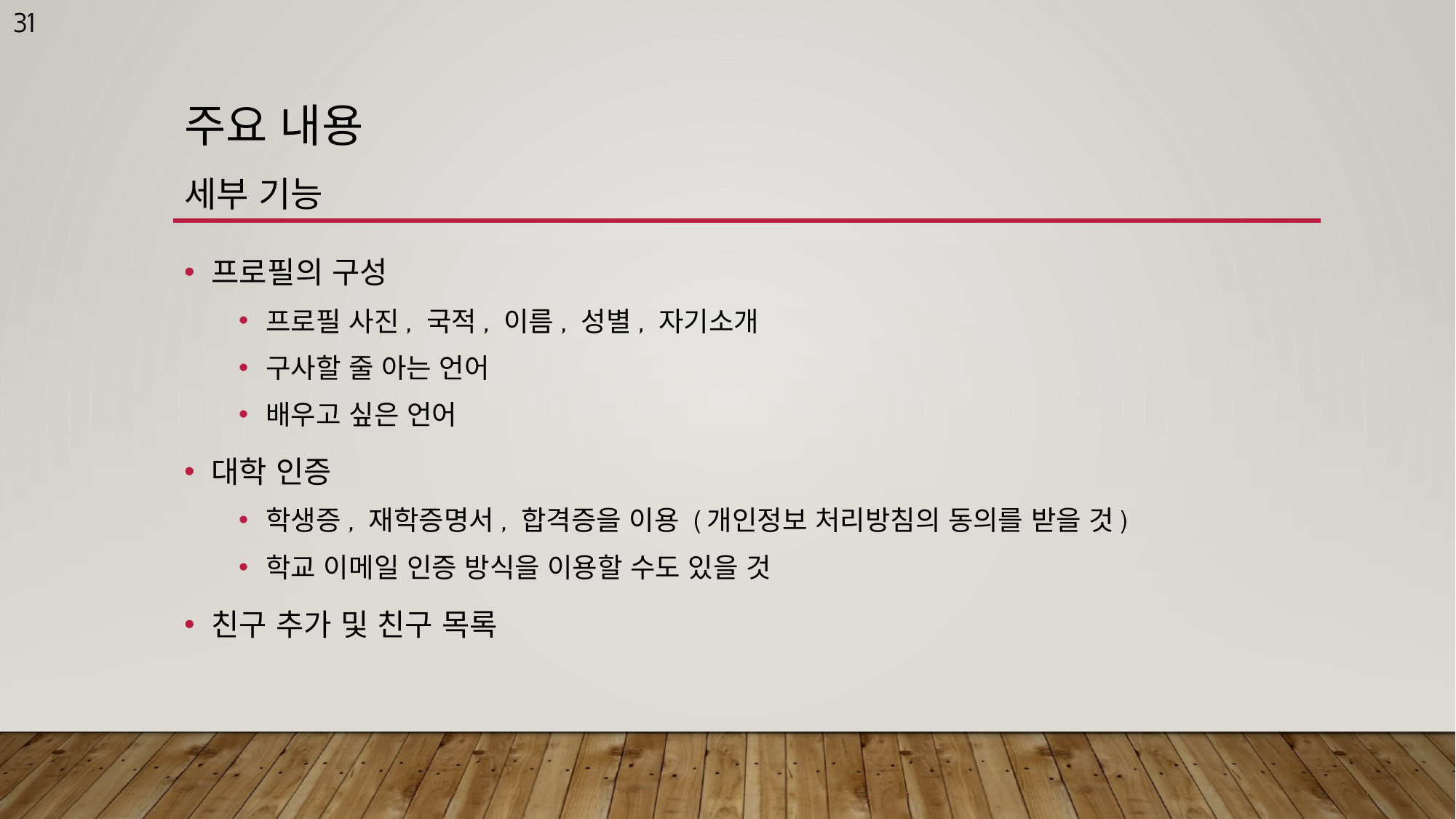

31
# 주요 내용 세부 기능
프로필의 구성
프로필 사진, 국적, 이름, 성별, 자기소개
구사할 줄 아는 언어
배우고 싶은 언어
대학 인증
학생증, 재학증명서, 합격증을 이용 (개인정보 처리방침의 동의를 받을 것)
학교 이메일 인증 방식을 이용할 수도 있을 것
친구 추가 및 친구 목록